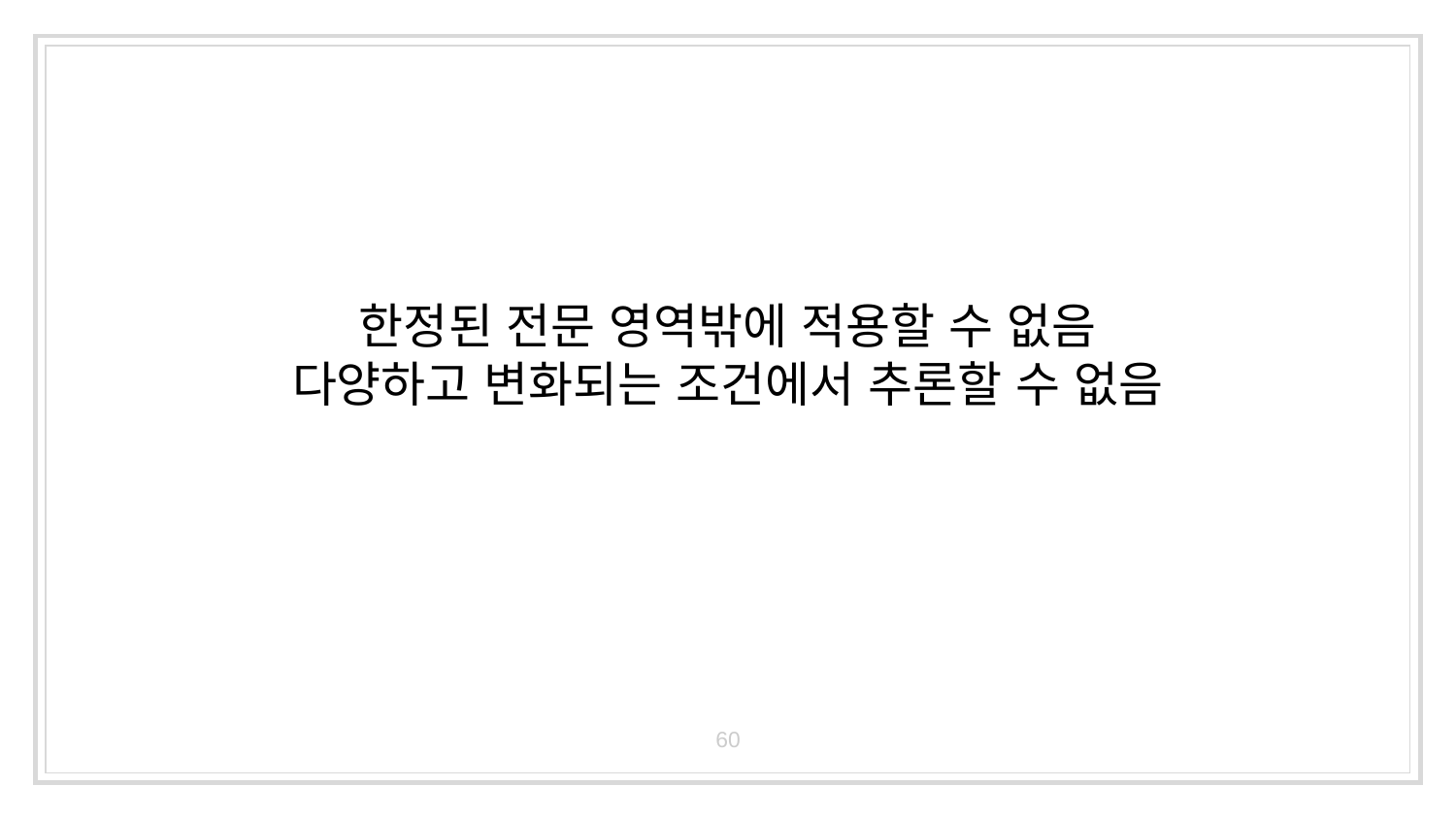

# 한정된 전문 영역밖에 적용할 수 없음 다양하고 변화되는 조건에서 추론할 수 없음
60